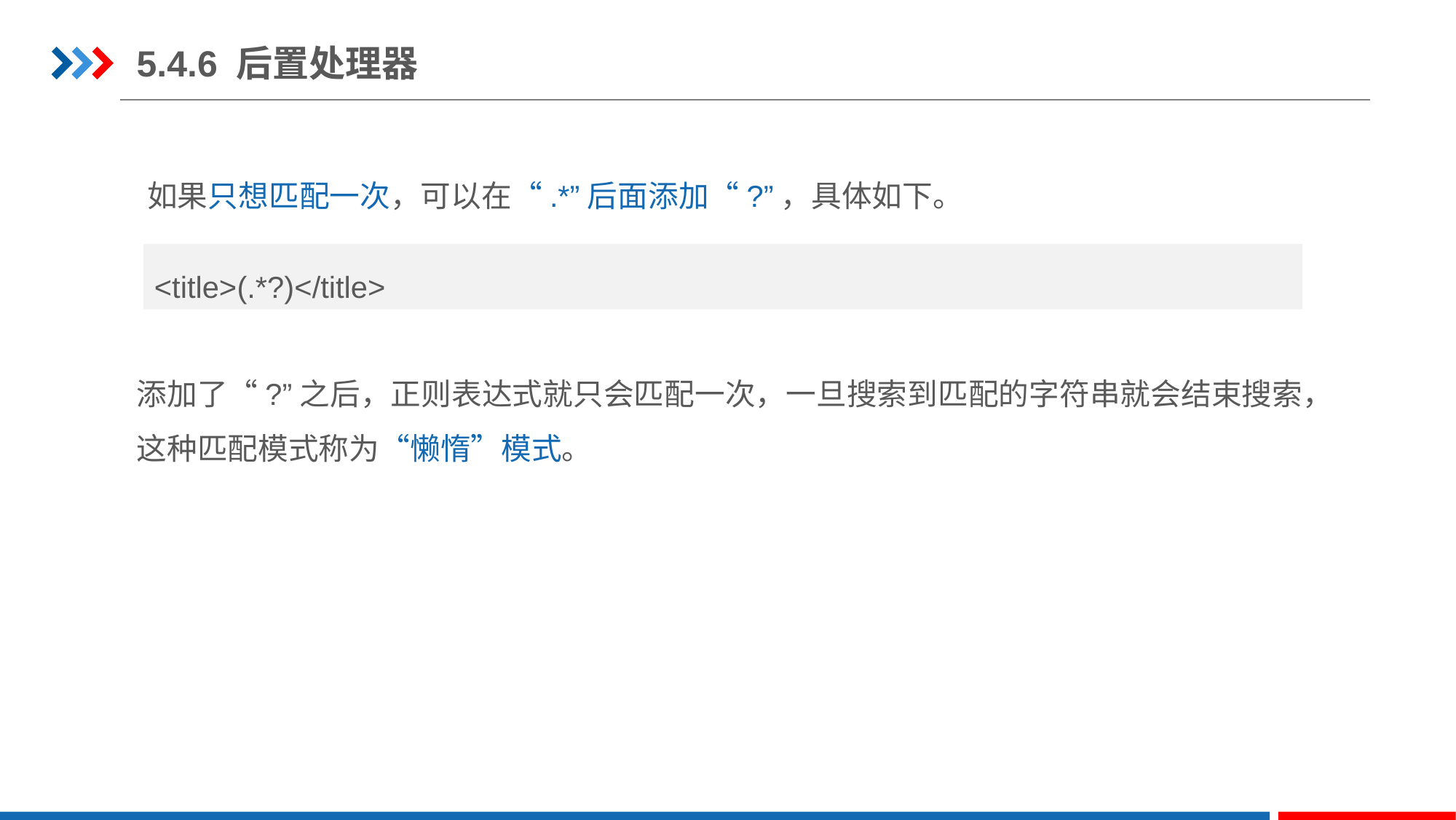

5.4.6 后置处理器
如果只想匹配一次，可以在“.*”后面添加“?”，具体如下。
<title>(.*?)</title>
添加了“?”之后，正则表达式就只会匹配一次，一旦搜索到匹配的字符串就会结束搜索，这种匹配模式称为“懒惰”模式。